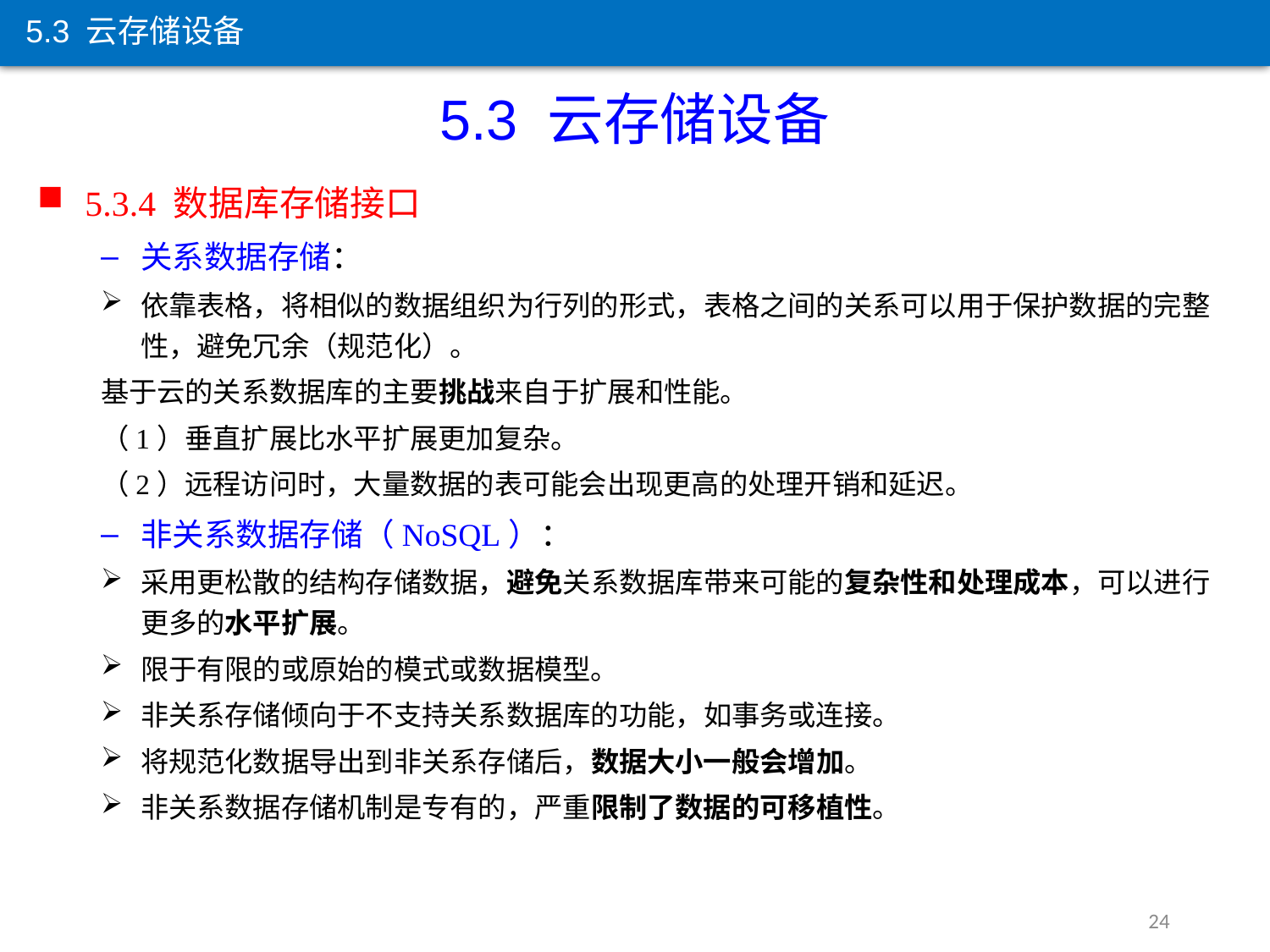

5.3 云存储设备
5.3 云存储设备
5.3.4 数据库存储接口
关系数据存储：
依靠表格，将相似的数据组织为行列的形式，表格之间的关系可以用于保护数据的完整性，避免冗余（规范化）。
基于云的关系数据库的主要挑战来自于扩展和性能。
（1）垂直扩展比水平扩展更加复杂。
（2）远程访问时，大量数据的表可能会出现更高的处理开销和延迟。
非关系数据存储（NoSQL）：
采用更松散的结构存储数据，避免关系数据库带来可能的复杂性和处理成本，可以进行更多的水平扩展。
限于有限的或原始的模式或数据模型。
非关系存储倾向于不支持关系数据库的功能，如事务或连接。
将规范化数据导出到非关系存储后，数据大小一般会增加。
非关系数据存储机制是专有的，严重限制了数据的可移植性。
24